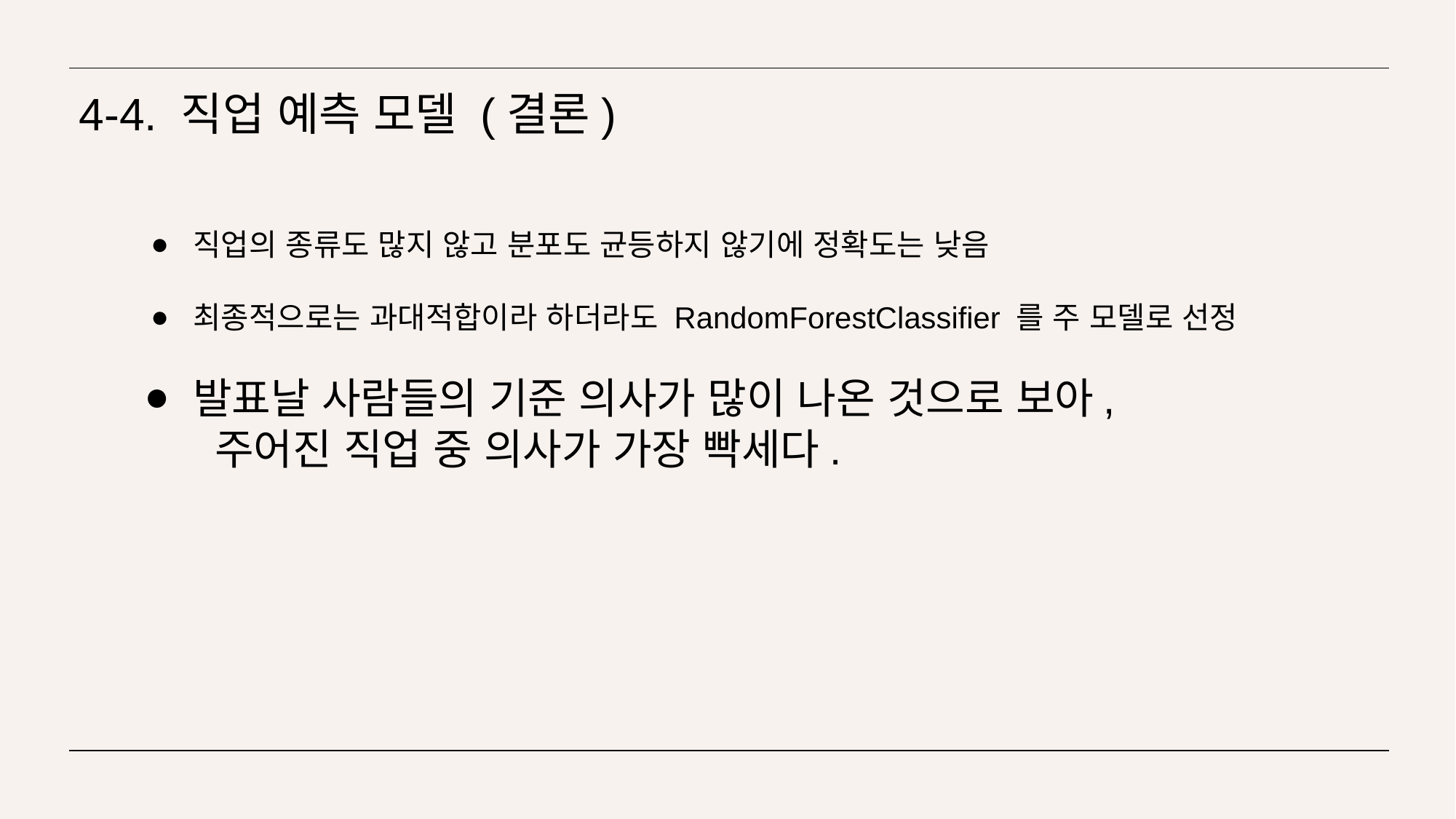

# 4-4. 직업 예측 모델 (결론)
직업의 종류도 많지 않고 분포도 균등하지 않기에 정확도는 낮음

최종적으로는 과대적합이라 하더라도 RandomForestClassifier 를 주 모델로 선정

발표날 사람들의 기준 의사가 많이 나온 것으로 보아,
 주어진 직업 중 의사가 가장 빡세다.